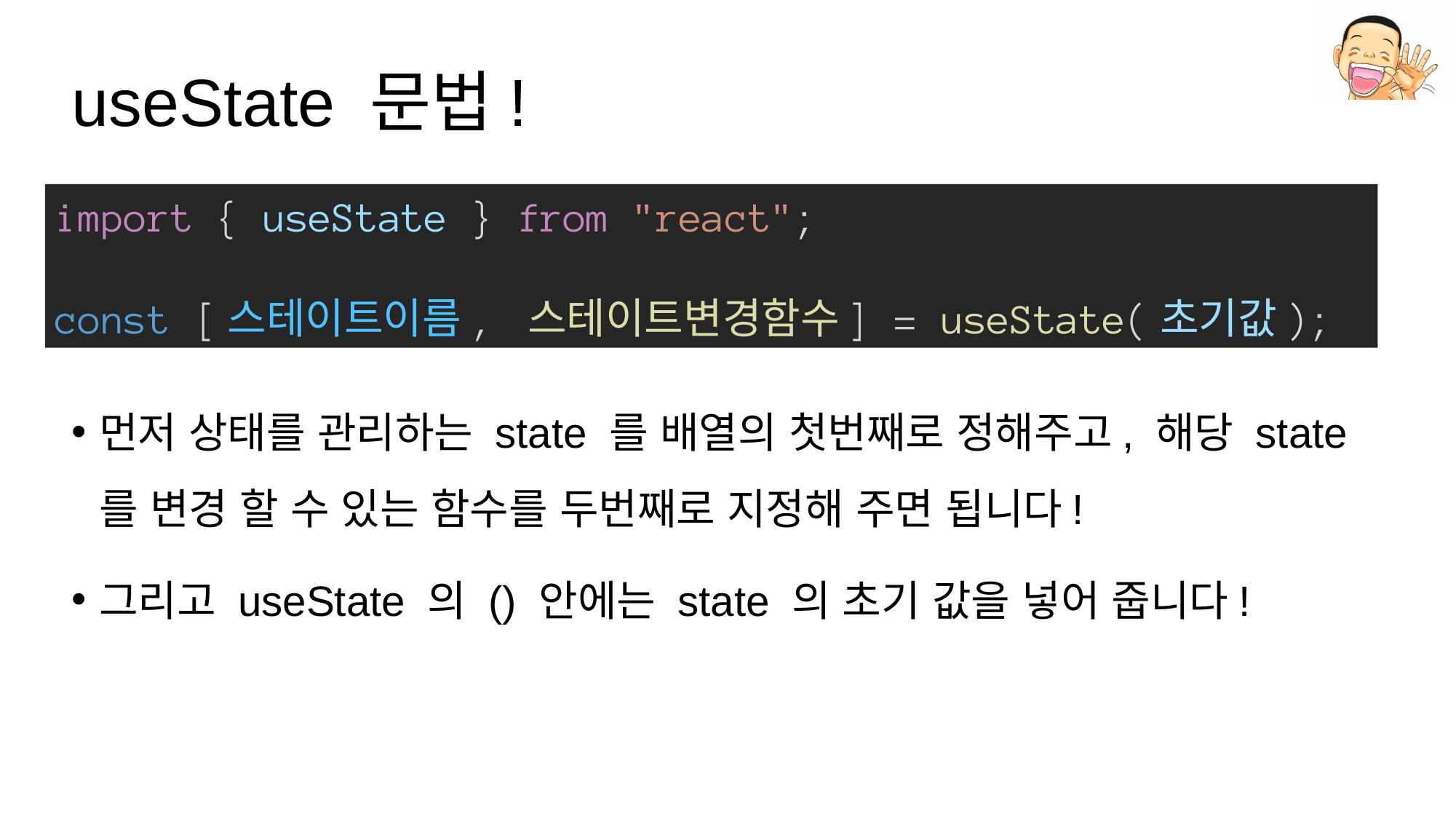

# useState 문법!
import { useState } from "react";

const [스테이트이름, 스테이트변경함수] = useState(초기값);
먼저 상태를 관리하는 state 를 배열의 첫번째로 정해주고, 해당 state 를 변경 할 수 있는 함수를 두번째로 지정해 주면 됩니다!
그리고 useState 의 () 안에는 state 의 초기 값을 넣어 줍니다!